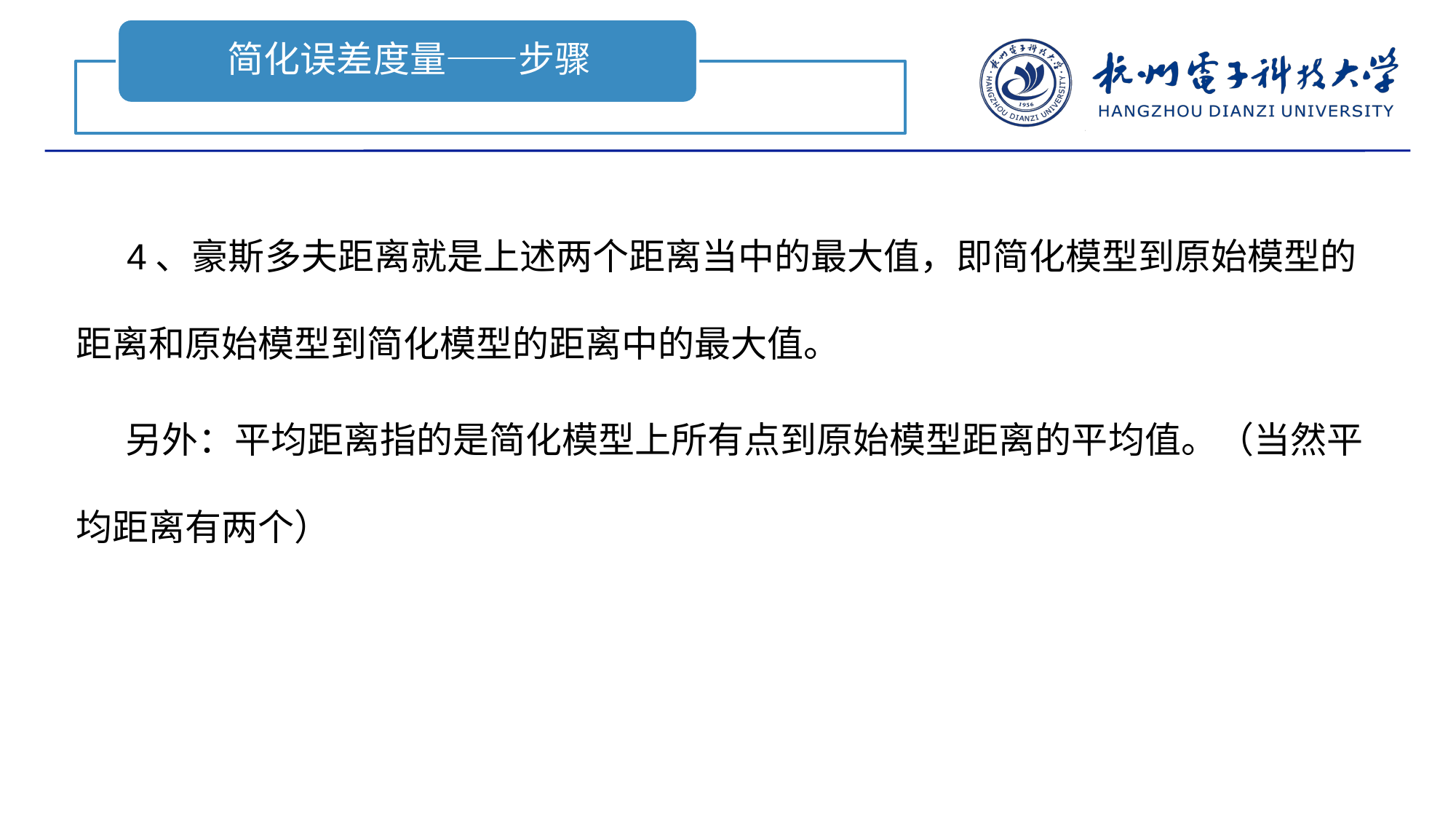

简化误差度量——步骤
     4、豪斯多夫距离就是上述两个距离当中的最大值，即简化模型到原始模型的距离和原始模型到简化模型的距离中的最大值。
     另外：平均距离指的是简化模型上所有点到原始模型距离的平均值。（当然平均距离有两个）